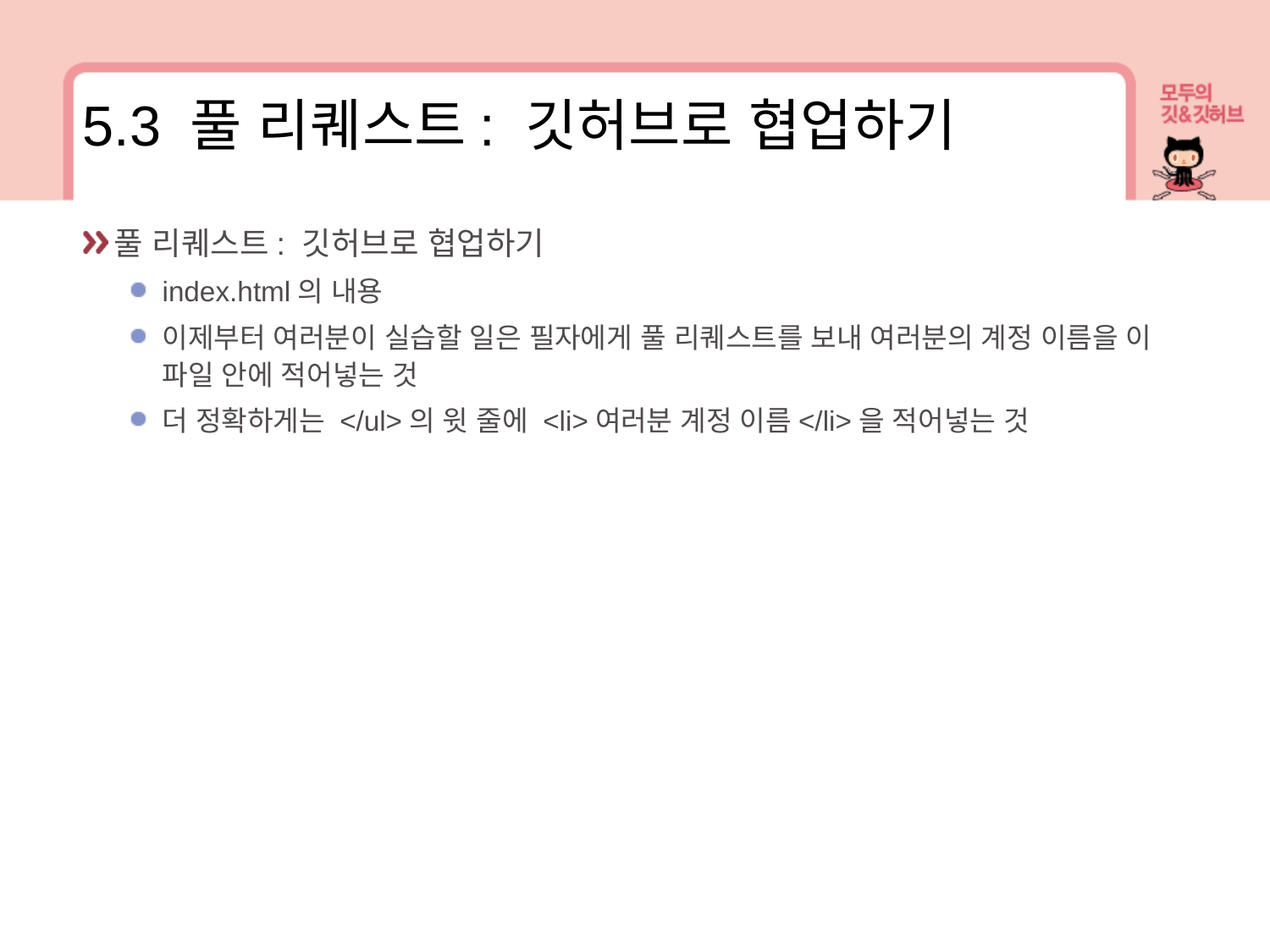

5.3 풀 리퀘스트: 깃허브로 협업하기
풀 리퀘스트: 깃허브로 협업하기
index.html의 내용
이제부터 여러분이 실습할 일은 필자에게 풀 리퀘스트를 보내 여러분의 계정 이름을 이 파일 안에 적어넣는 것
더 정확하게는 </ul>의 윗 줄에 <li>여러분 계정 이름</li>을 적어넣는 것